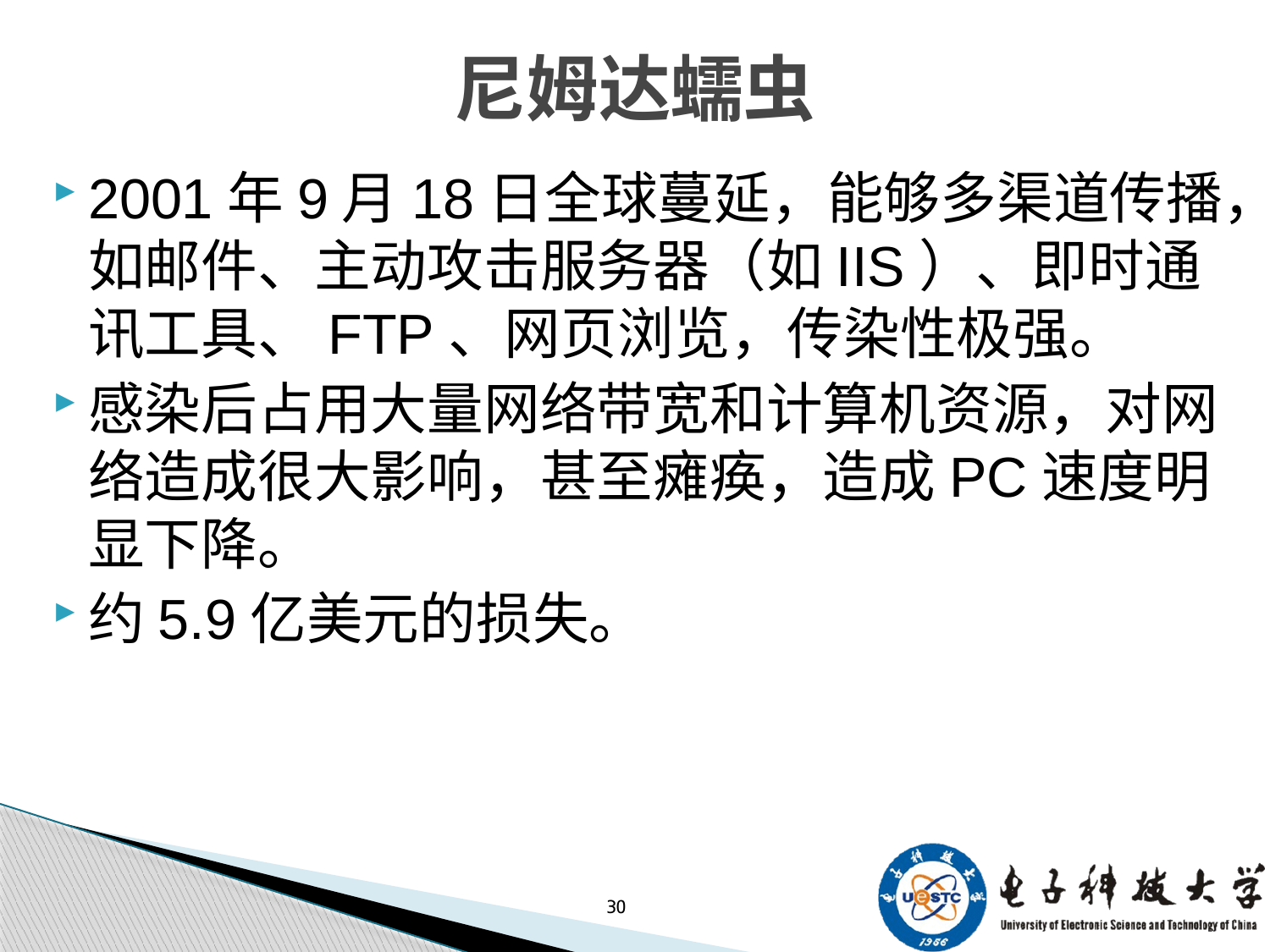

# 尼姆达蠕虫
2001年9月18日全球蔓延，能够多渠道传播，如邮件、主动攻击服务器（如IIS）、即时通讯工具、FTP、网页浏览，传染性极强。
感染后占用大量网络带宽和计算机资源，对网络造成很大影响，甚至瘫痪，造成PC速度明显下降。
约5.9亿美元的损失。

30